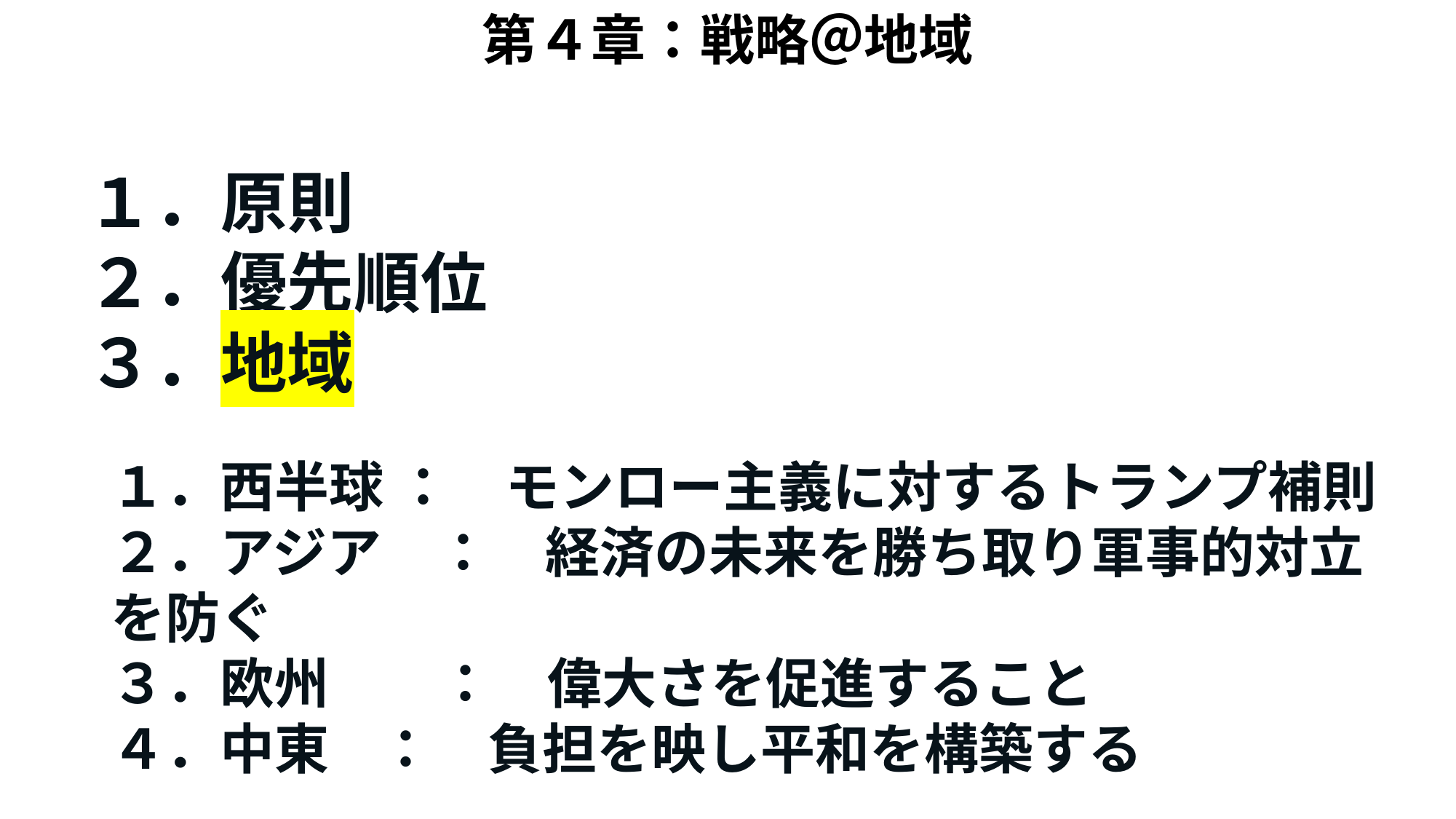

第４章：戦略＠地域
１．原則
２．優先順位
３．地域
１．西半球 ：　モンロー主義に対するトランプ補則
２．アジア　：　経済の未来を勝ち取り軍事的対立を防ぐ
３．欧州　　：　偉大さを促進すること
４．中東    ：　負担を映し平和を構築する